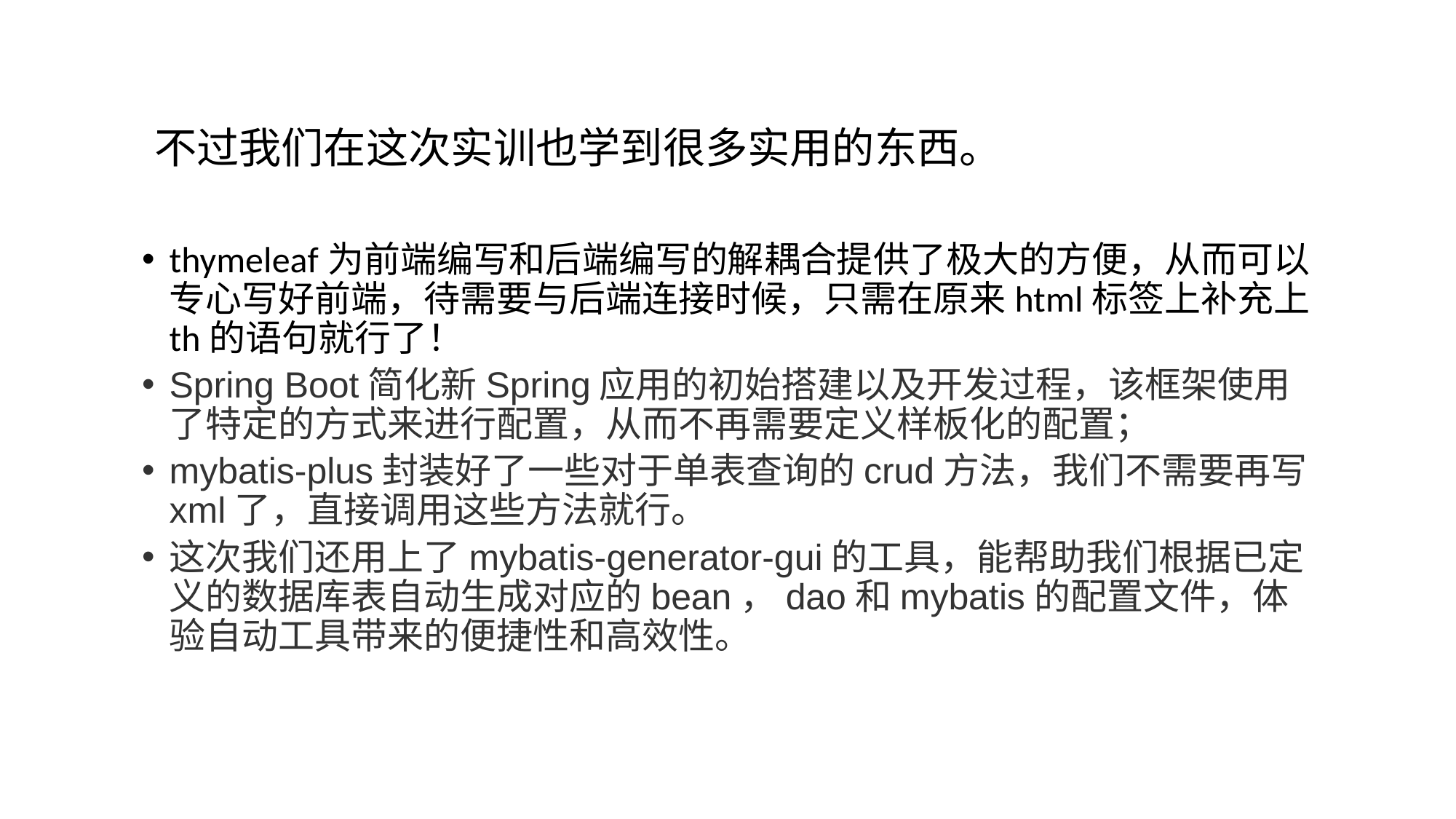

不过我们在这次实训也学到很多实用的东西。

thymeleaf为前端编写和后端编写的解耦合提供了极大的方便，从而可以专心写好前端，待需要与后端连接时候，只需在原来html标签上补充上th的语句就行了！
Spring Boot简化新Spring应用的初始搭建以及开发过程，该框架使用了特定的方式来进行配置，从而不再需要定义样板化的配置；
mybatis-plus封装好了一些对于单表查询的crud方法，我们不需要再写xml了，直接调用这些方法就行。
这次我们还用上了mybatis-generator-gui的工具，能帮助我们根据已定义的数据库表自动生成对应的bean，dao和mybatis的配置文件，体验自动工具带来的便捷性和高效性。